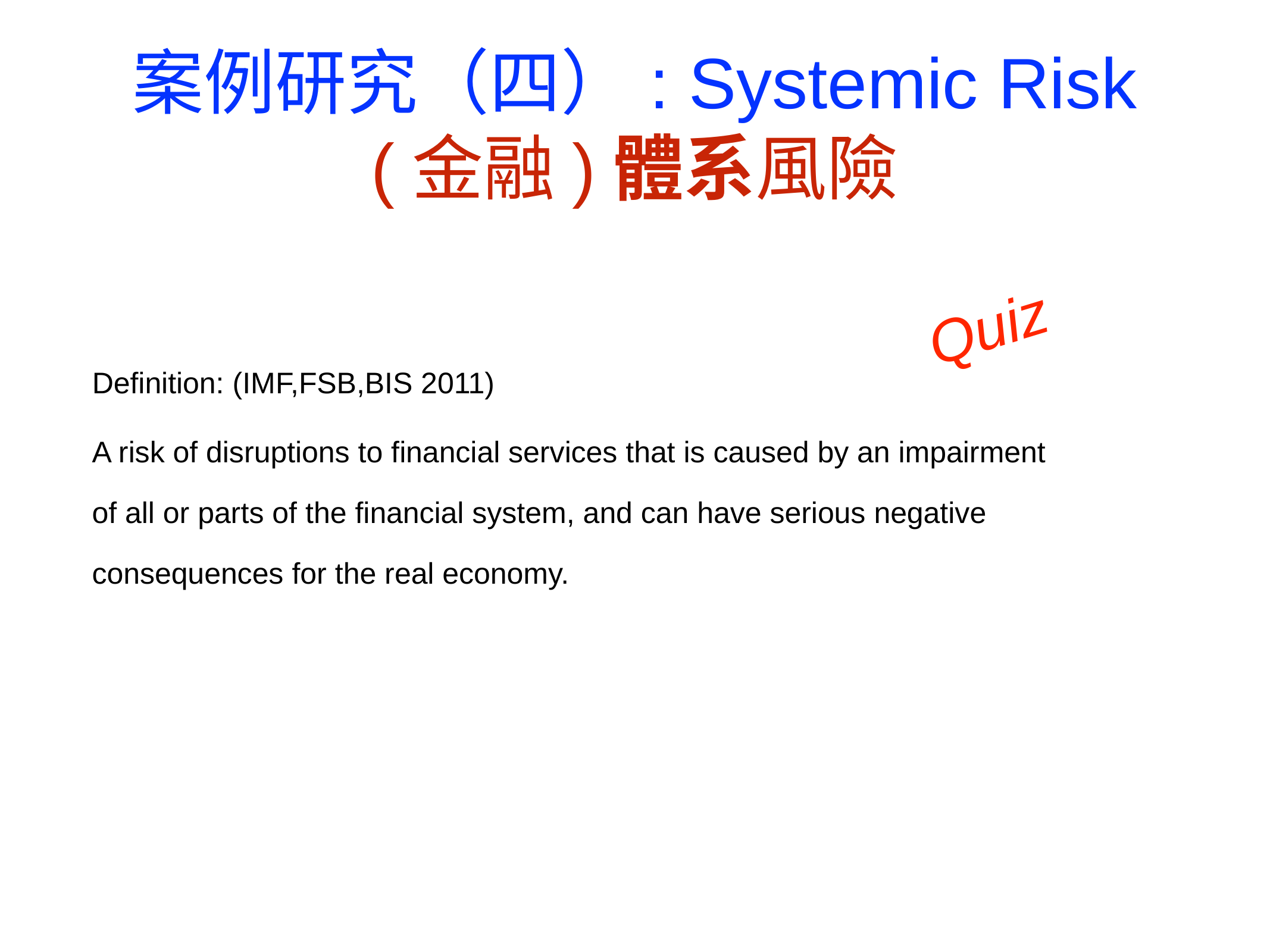

# 案例研究（四）: Systemic Risk
(金融)體系風險
Quiz
Definition: (IMF,FSB,BIS 2011)

A risk of disruptions to financial services that is caused by an impairment of all or parts of the financial system, and can have serious negative consequences for the real economy.